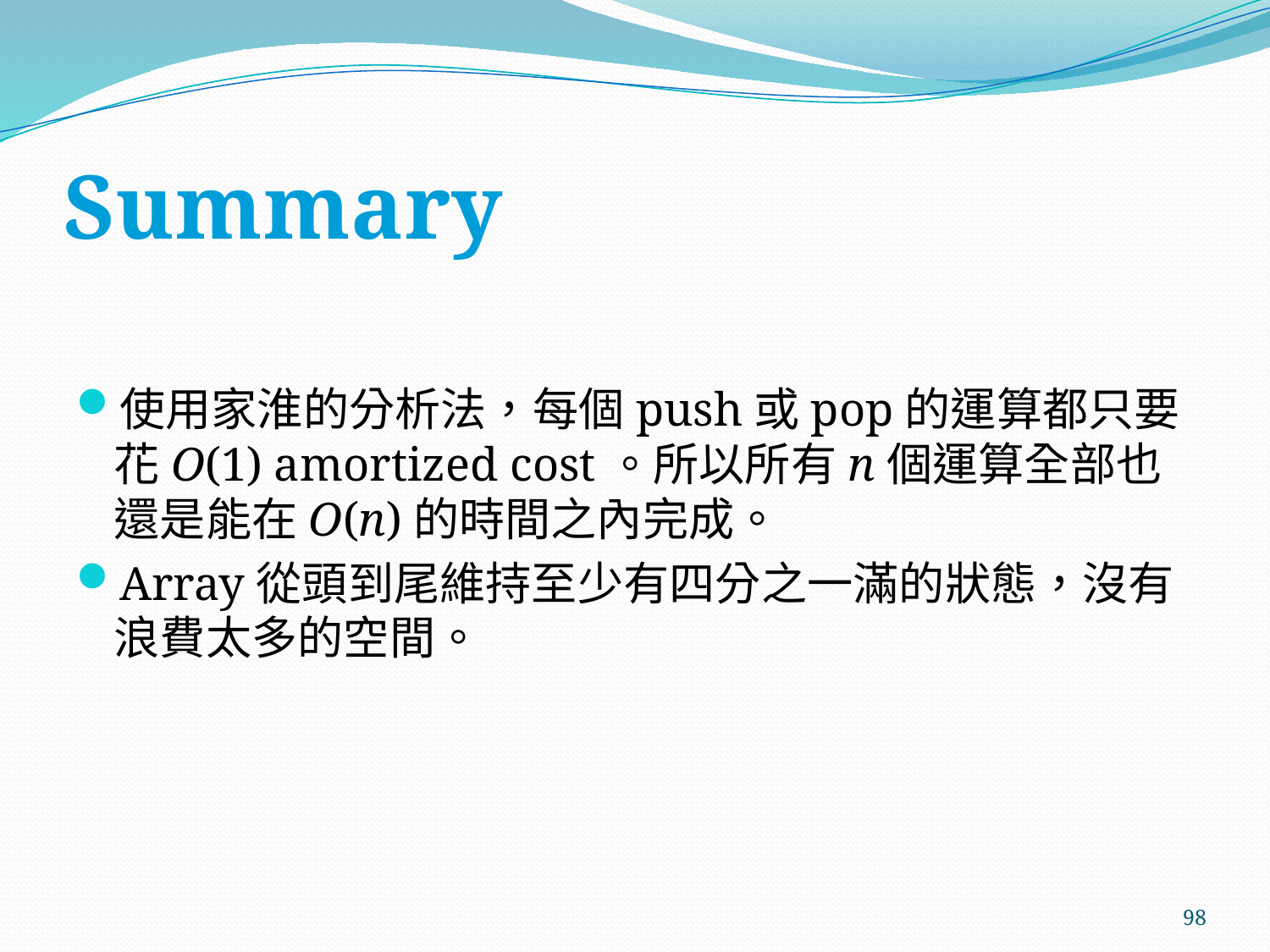

# Summary
使用家淮的分析法，每個push或pop的運算都只要花O(1) amortized cost。所以所有n個運算全部也還是能在O(n)的時間之內完成。
Array從頭到尾維持至少有四分之一滿的狀態，沒有浪費太多的空間。
98